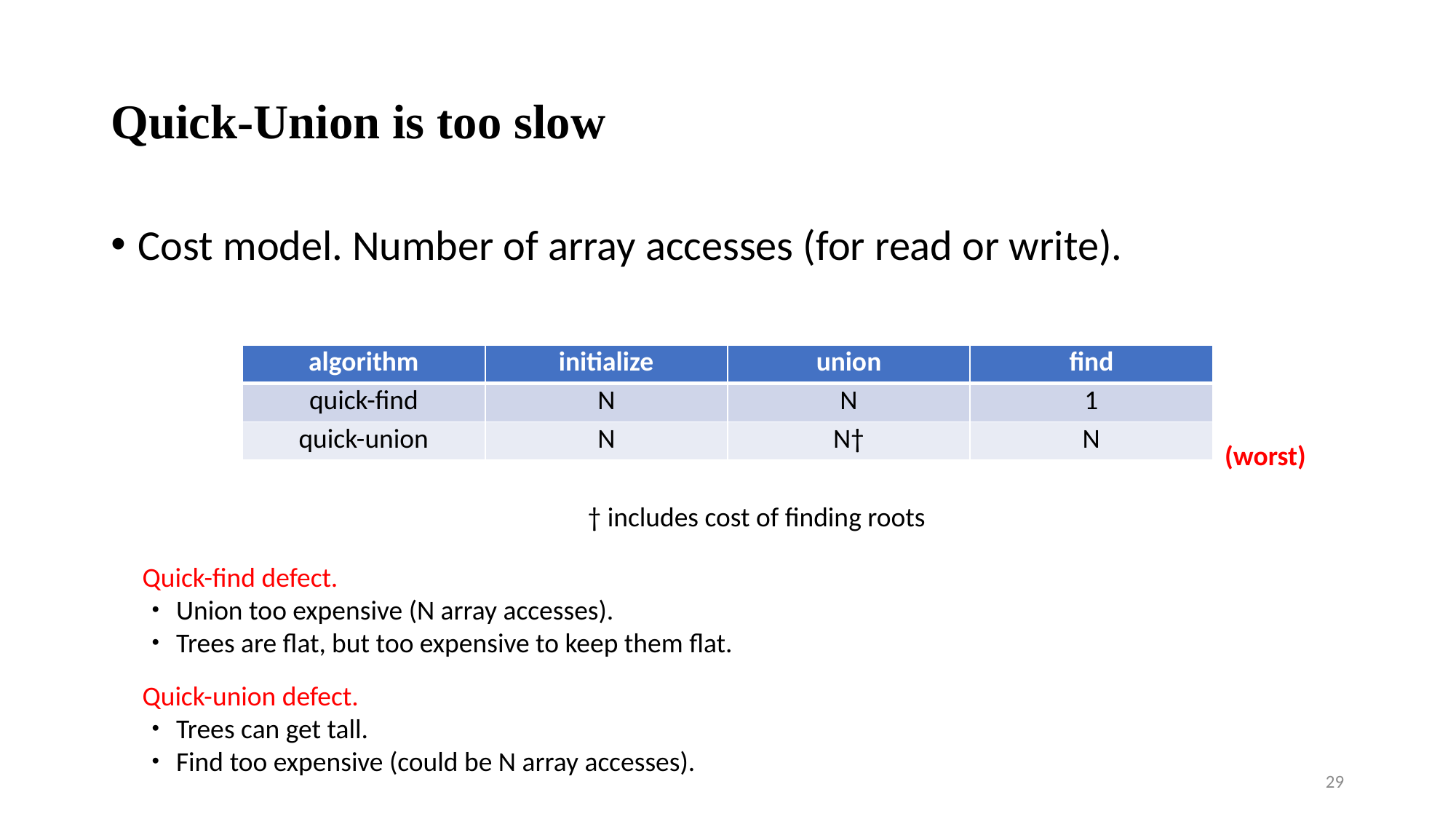

# Quick-Union is too slow
Cost model. Number of array accesses (for read or write).

| algorithm | initialize | union | find |
| --- | --- | --- | --- |
| quick-find | N | N | 1 |
| quick-union | N | N† | N |
(worst)
† includes cost of finding roots
Quick-find defect.
・Union too expensive (N array accesses).
・Trees are flat, but too expensive to keep them flat.
Quick-union defect.
・Trees can get tall.
・Find too expensive (could be N array accesses).
29